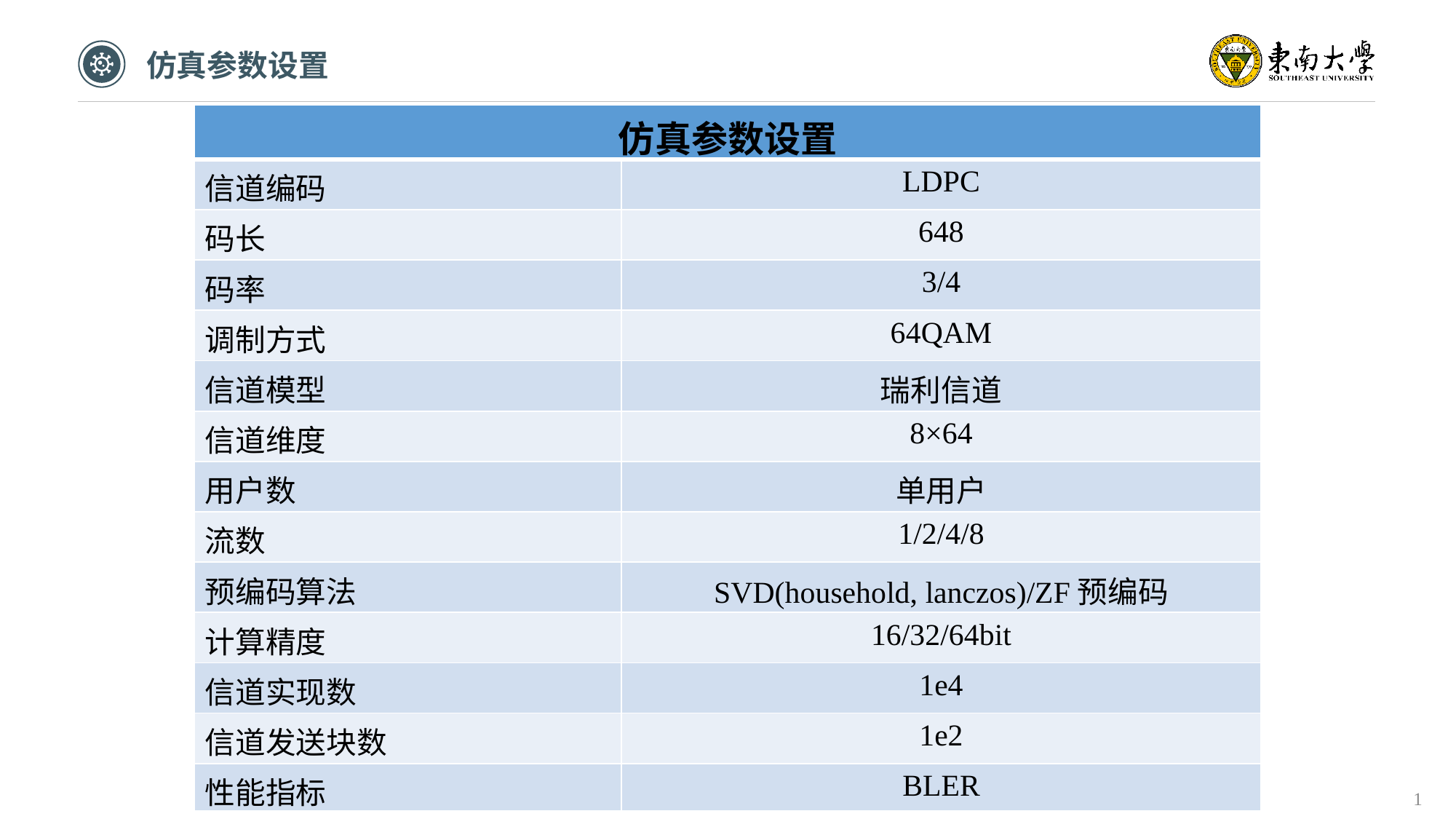

仿真参数设置
| 仿真参数设置 |  |
| --- | --- |
| 信道编码 | LDPC |
| 码长 | 648 |
| 码率 | 3/4 |
| 调制方式 | 64QAM |
| 信道模型 | 瑞利信道 |
| 信道维度 | 8×64 |
| 用户数 | 单用户 |
| 流数 | 1/2/4/8 |
| 预编码算法 | SVD(household, lanczos)/ZF预编码 |
| 计算精度 | 16/32/64bit |
| 信道实现数 | 1e4 |
| 信道发送块数 | 1e2 |
| 性能指标 | BLER |